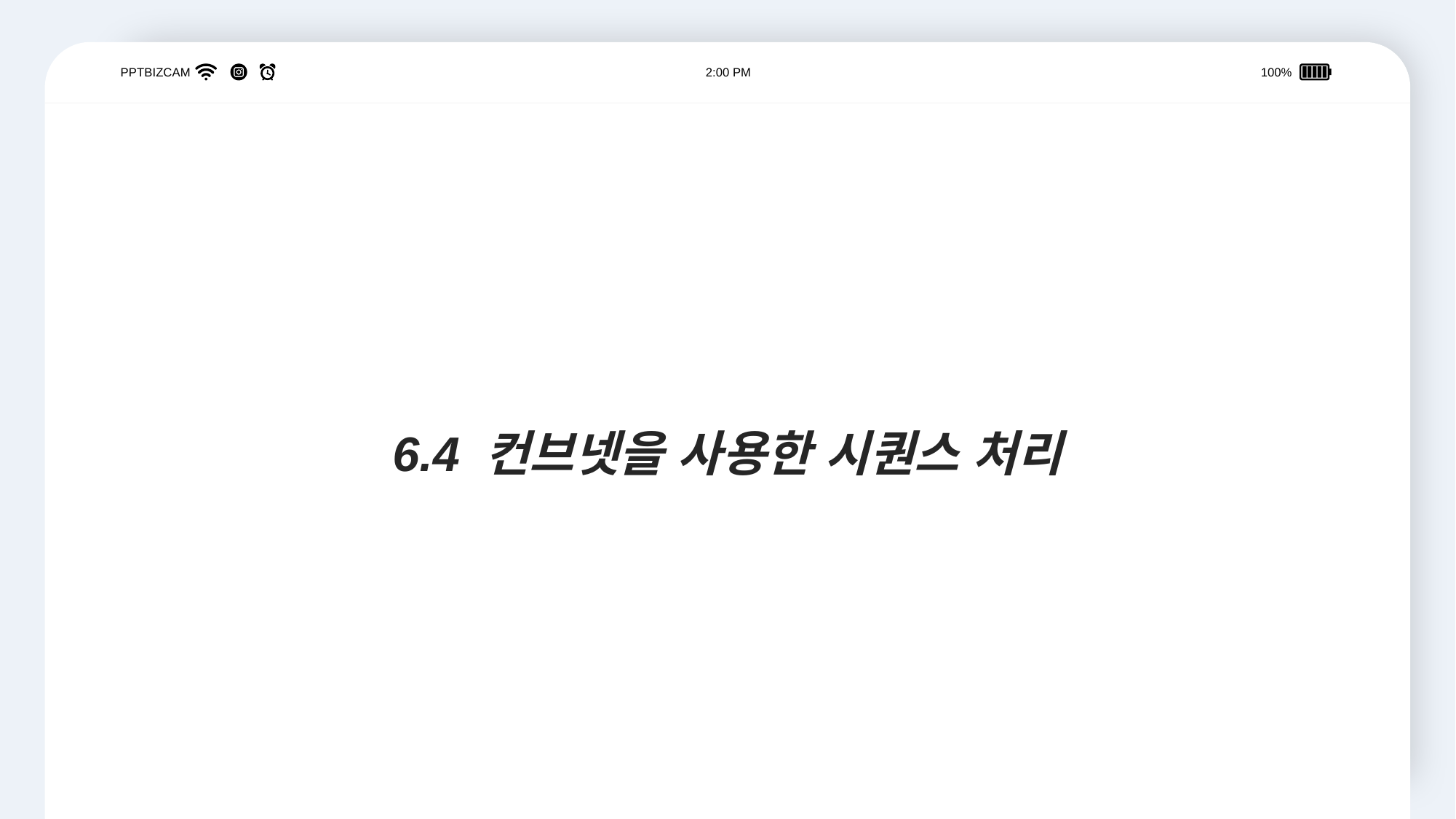

6.4 컨브넷을 사용한 시퀀스 처리

PPTBIZCAM
2:00 PM
100%